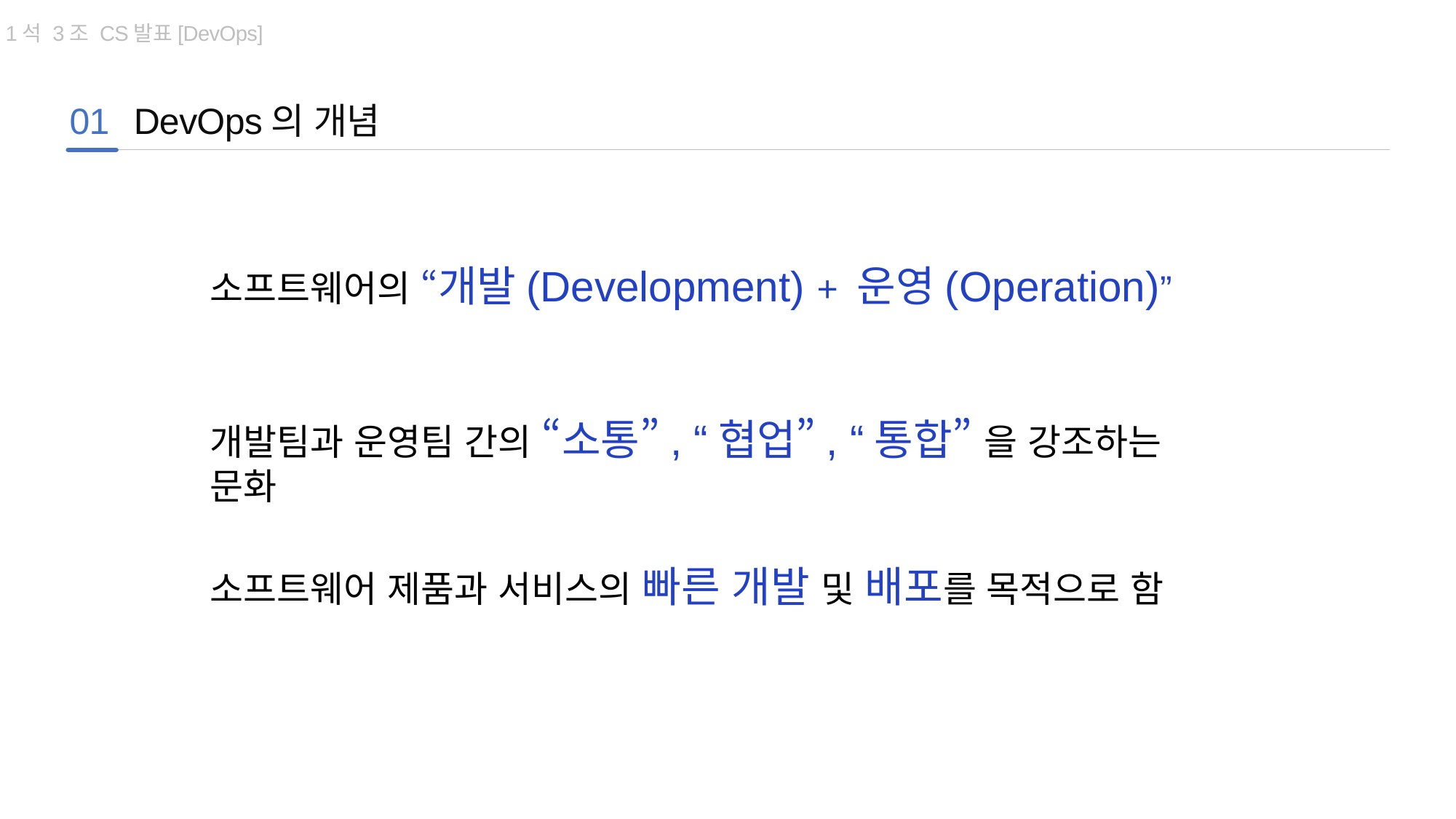

1석 3조 CS발표[DevOps]
01
DevOps의 개념
소프트웨어의 “개발(Development) + 운영(Operation)”
개발팀과 운영팀 간의 “소통”, “협업”, “통합” 을 강조하는 문화
소프트웨어 제품과 서비스의 빠른 개발 및 배포를 목적으로 함